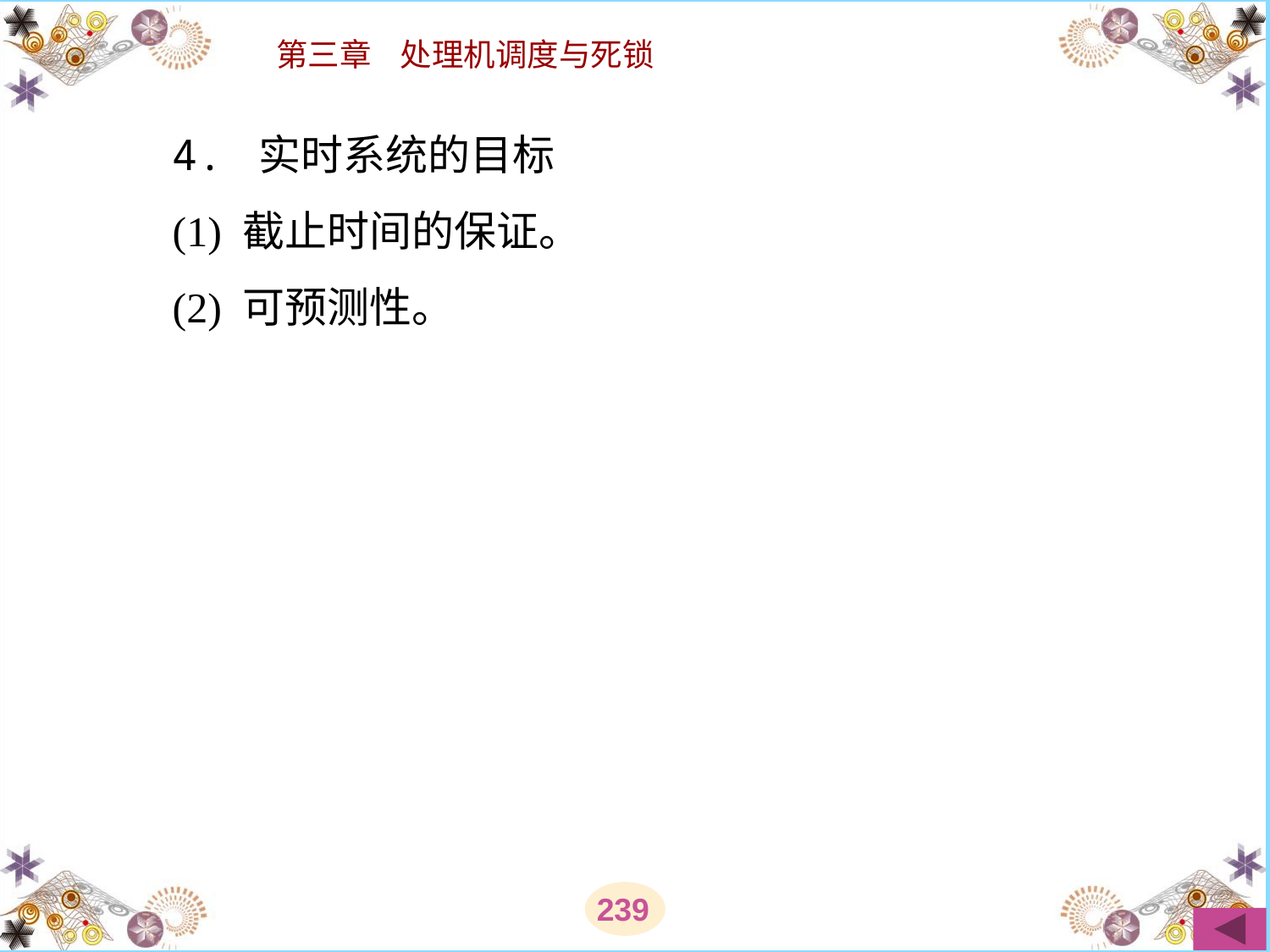

# 4. 实时系统的目标 　　(1) 截止时间的保证。 　　(2) 可预测性。